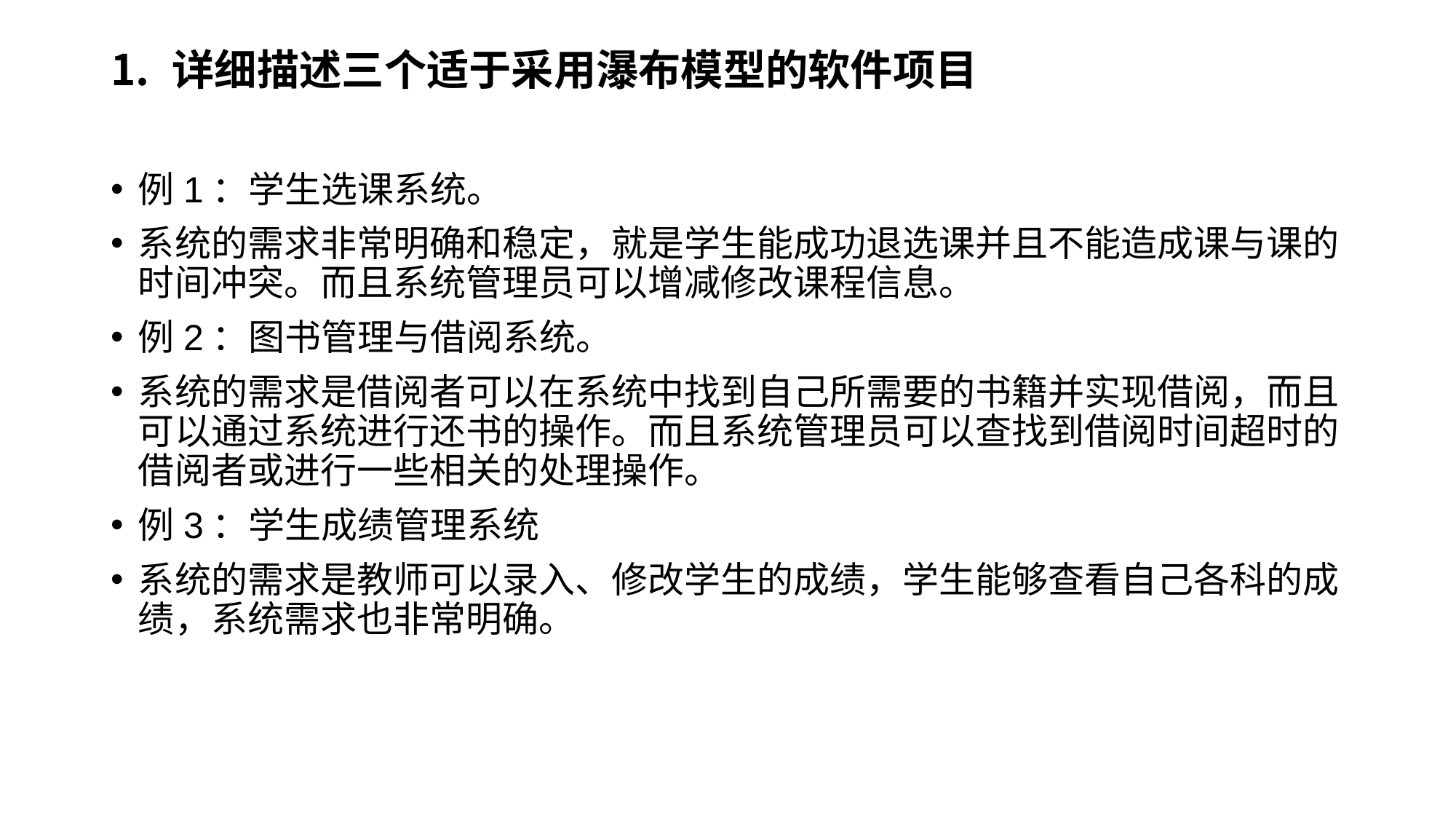

详细描述三个适于采用瀑布模型的软件项目

例1：学生选课系统。
系统的需求非常明确和稳定，就是学生能成功退选课并且不能造成课与课的时间冲突。而且系统管理员可以增减修改课程信息。
例2：图书管理与借阅系统。
系统的需求是借阅者可以在系统中找到自己所需要的书籍并实现借阅，而且可以通过系统进行还书的操作。而且系统管理员可以查找到借阅时间超时的借阅者或进行一些相关的处理操作。
例3：学生成绩管理系统
系统的需求是教师可以录入、修改学生的成绩，学生能够查看自己各科的成绩，系统需求也非常明确。